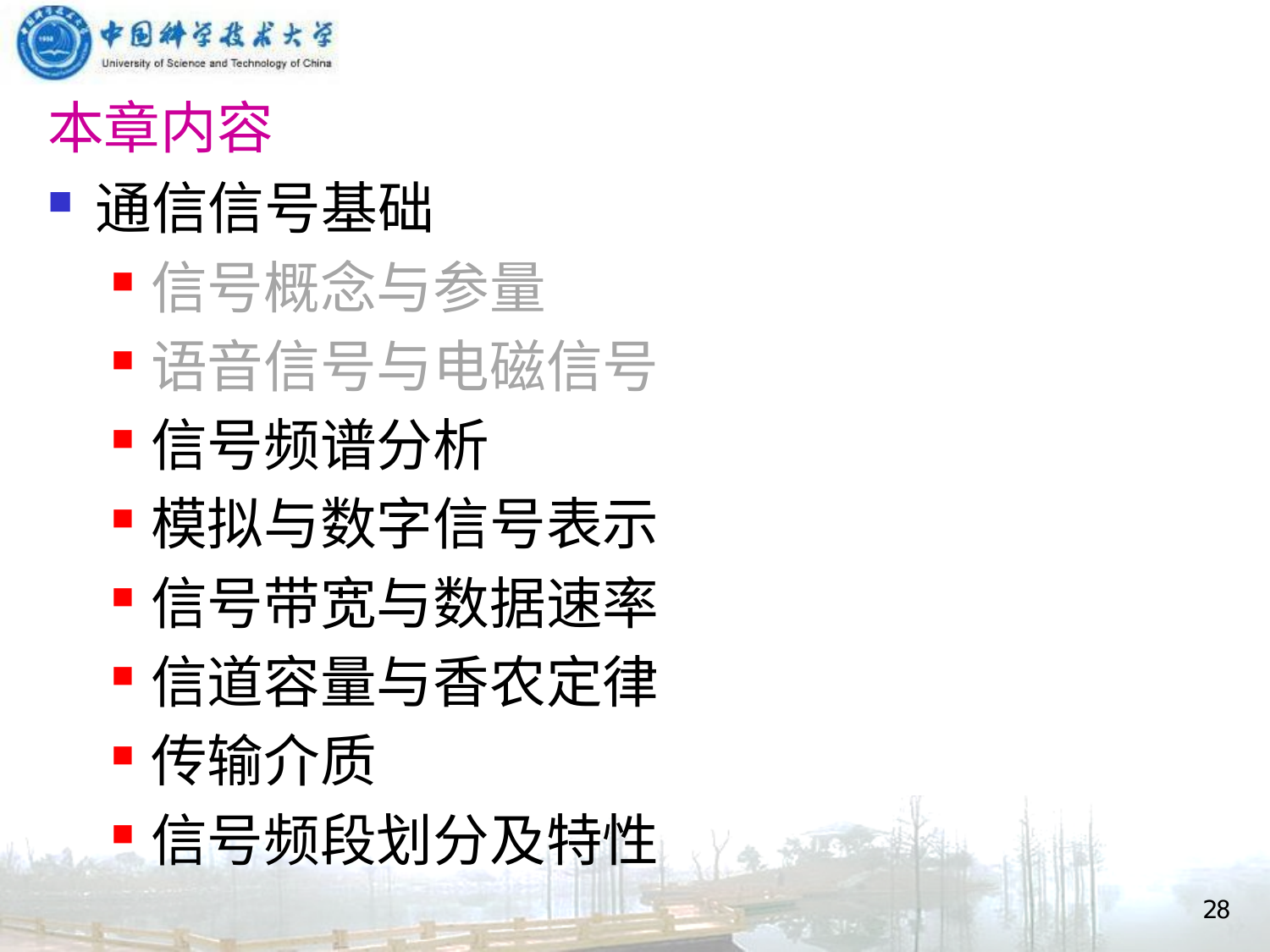

# 本章内容
通信信号基础
信号概念与参量
语音信号与电磁信号
信号频谱分析
模拟与数字信号表示
信号带宽与数据速率
信道容量与香农定律
传输介质
信号频段划分及特性
28